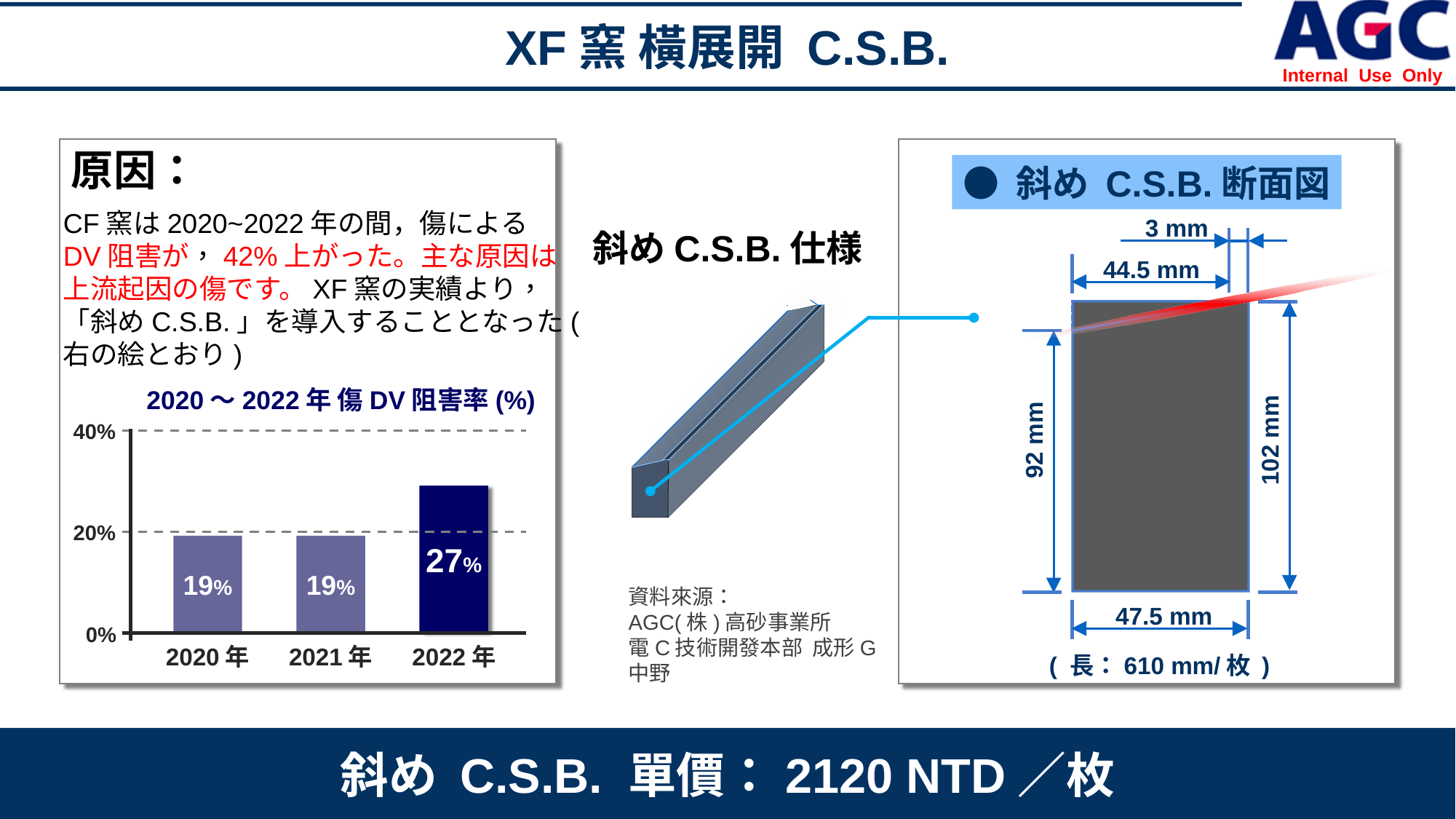

XF窯 橫展開 C.S.B.

原因：

● 斜め C.S.B.断面図
CF窯は2020~2022年の間，傷による
DV阻害が，42%上がった。主な原因は
上流起因の傷です。XF窯の実績より，
「斜めC.S.B.」を導入することとなった(
右の絵とおり)
3 mm
44.5 mm
斜めC.S.B.仕様

92 mm
102 mm
47.5 mm
( 長：610 mm/枚 )
2020～2022年 傷DV阻害率(%)
40%
27%
20%
19%
19%
0%
2020年
2021年
2022年
資料來源：
AGC(株)高砂事業所
電C技術開發本部  成形G
中野

斜め C.S.B. 單價：2120 NTD／枚